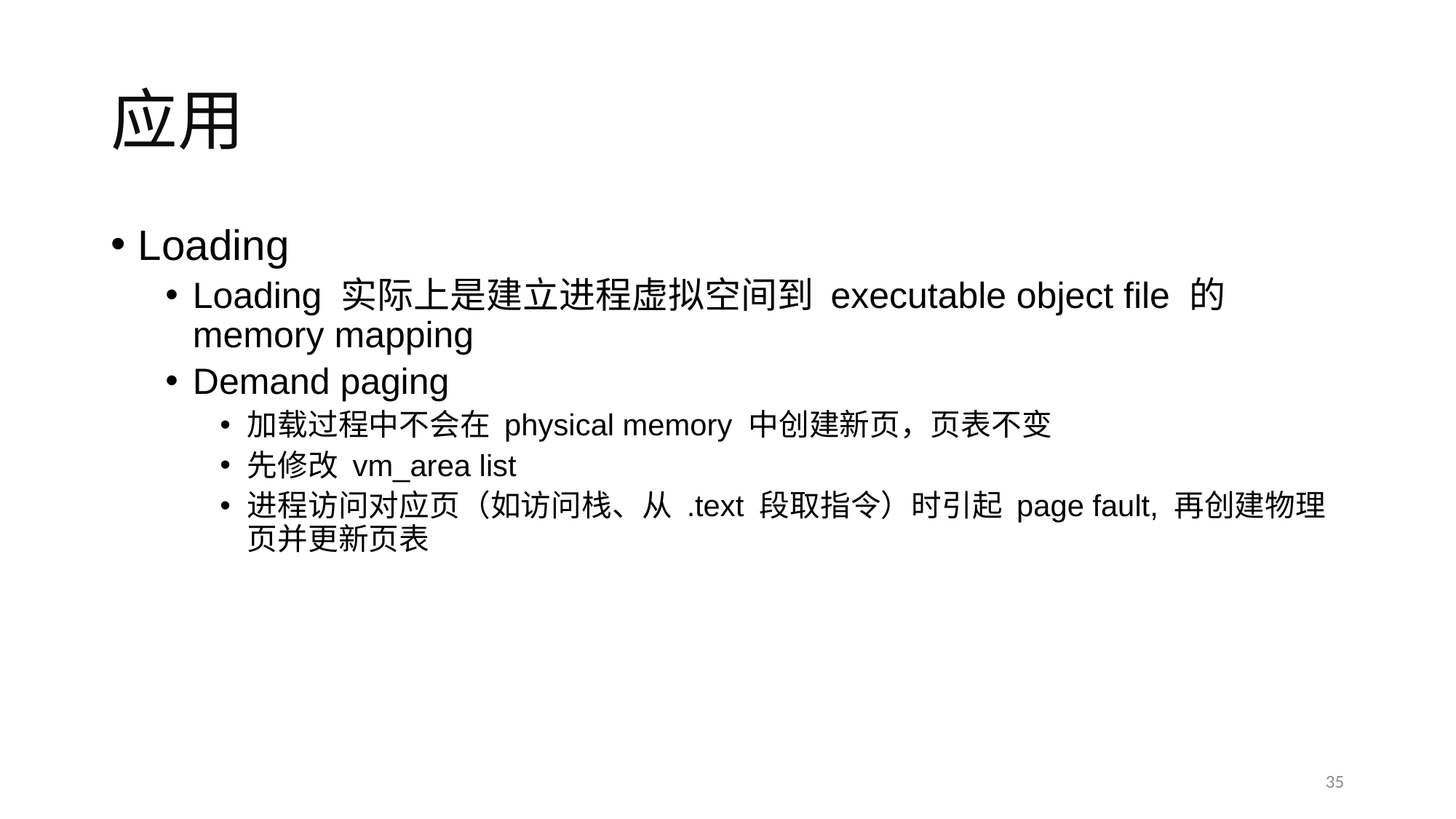

# 应用
Loading
Loading 实际上是建立进程虚拟空间到 executable object file 的 memory mapping
Demand paging
加载过程中不会在 physical memory 中创建新页，页表不变
先修改 vm_area list
进程访问对应页（如访问栈、从 .text 段取指令）时引起 page fault, 再创建物理页并更新页表

35